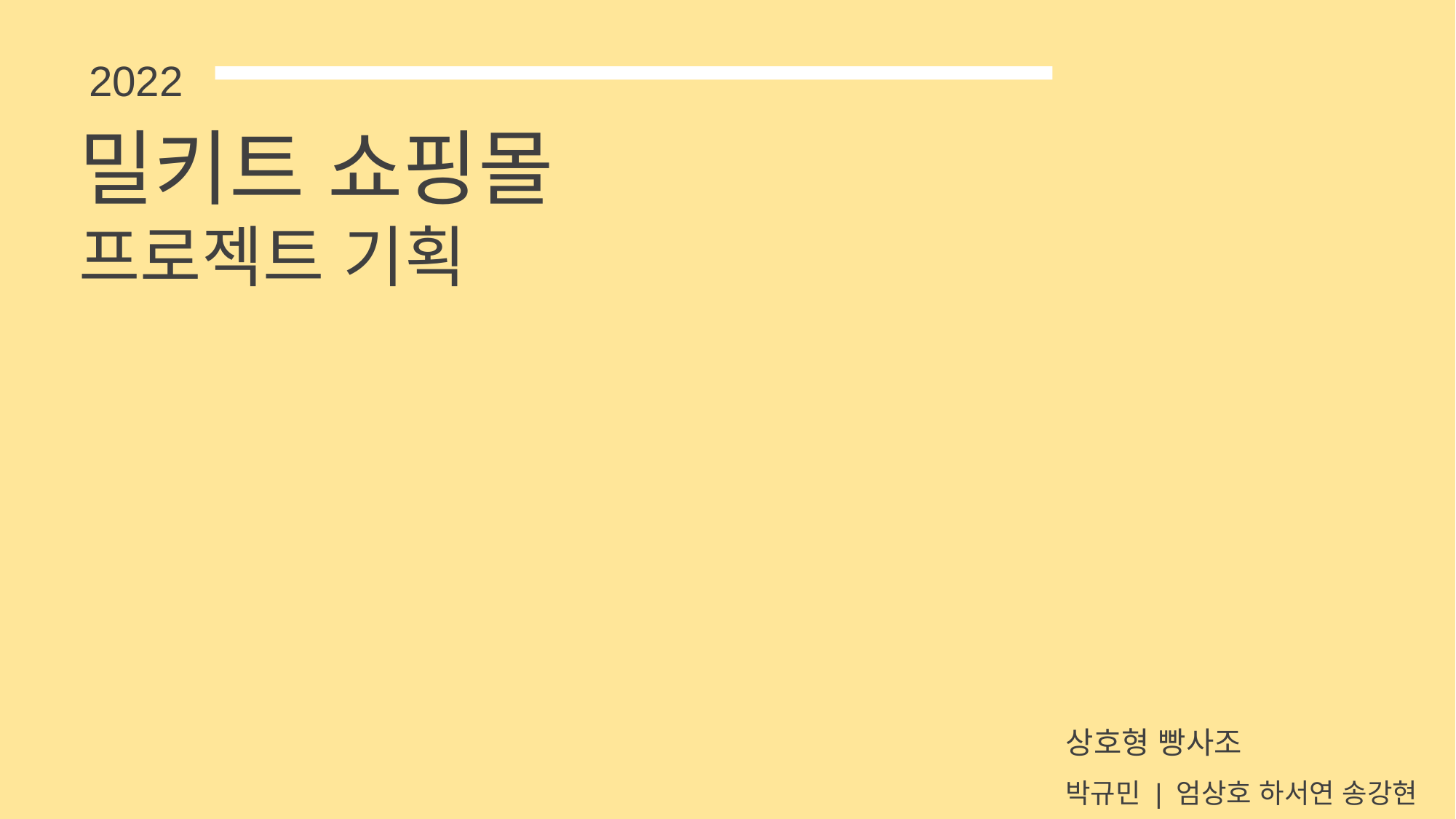

2022

밀키트 쇼핑몰
프로젝트 기획
상호형 빵사조
박규민 | 엄상호 하서연 송강현